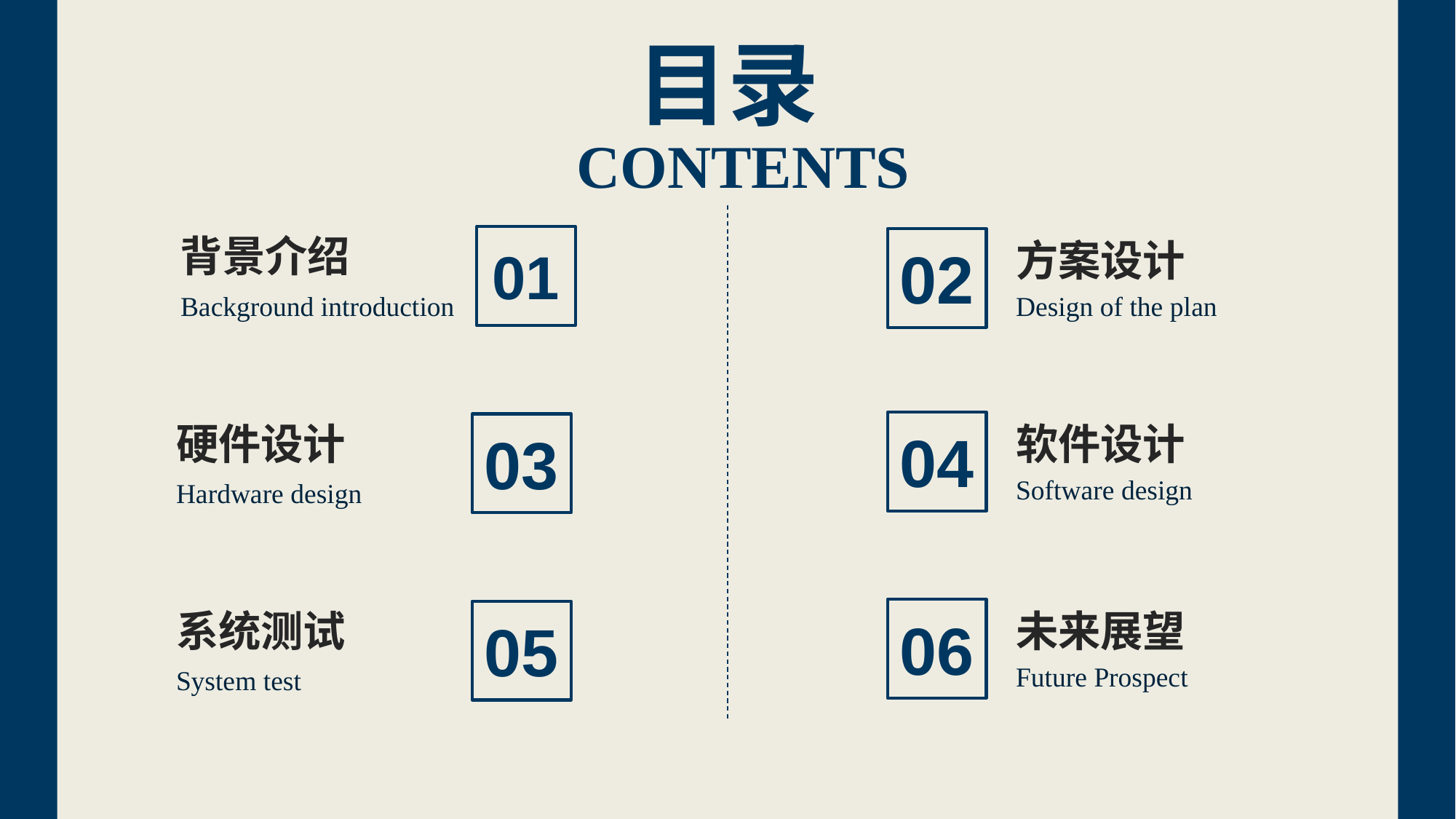

目录
CONTENTS
背景介绍
Background introduction

01
方案设计
Design of the plan

02
硬件设计
Hardware design

03
软件设计
Software design

04
系统测试
System test

05
未来展望
Future Prospect

06
2